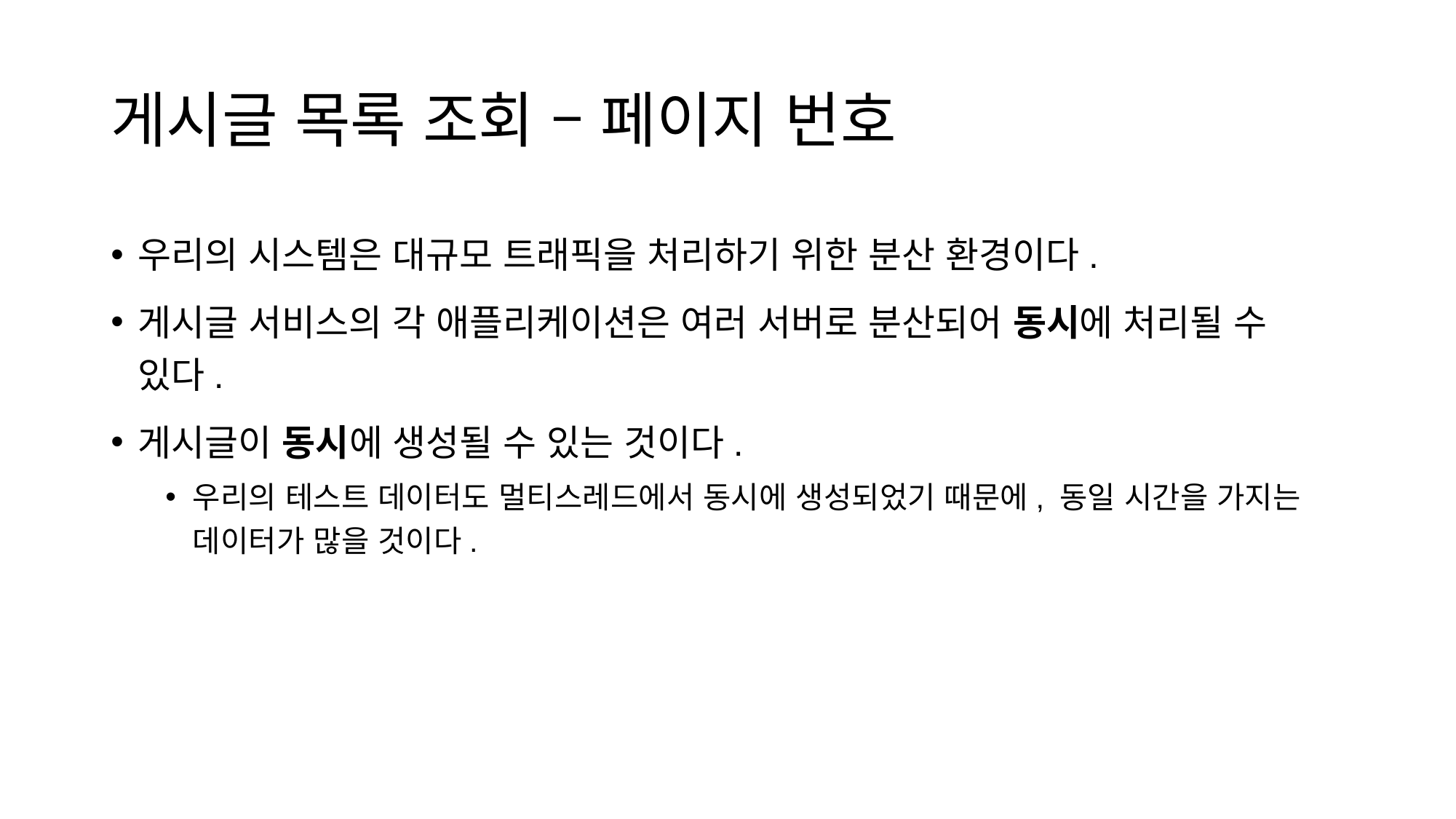

# 게시글 목록 조회 – 페이지 번호
우리의 시스템은 대규모 트래픽을 처리하기 위한 분산 환경이다.
게시글 서비스의 각 애플리케이션은 여러 서버로 분산되어 동시에 처리될 수 있다.
게시글이 동시에 생성될 수 있는 것이다.
우리의 테스트 데이터도 멀티스레드에서 동시에 생성되었기 때문에, 동일 시간을 가지는 데이터가 많을 것이다.